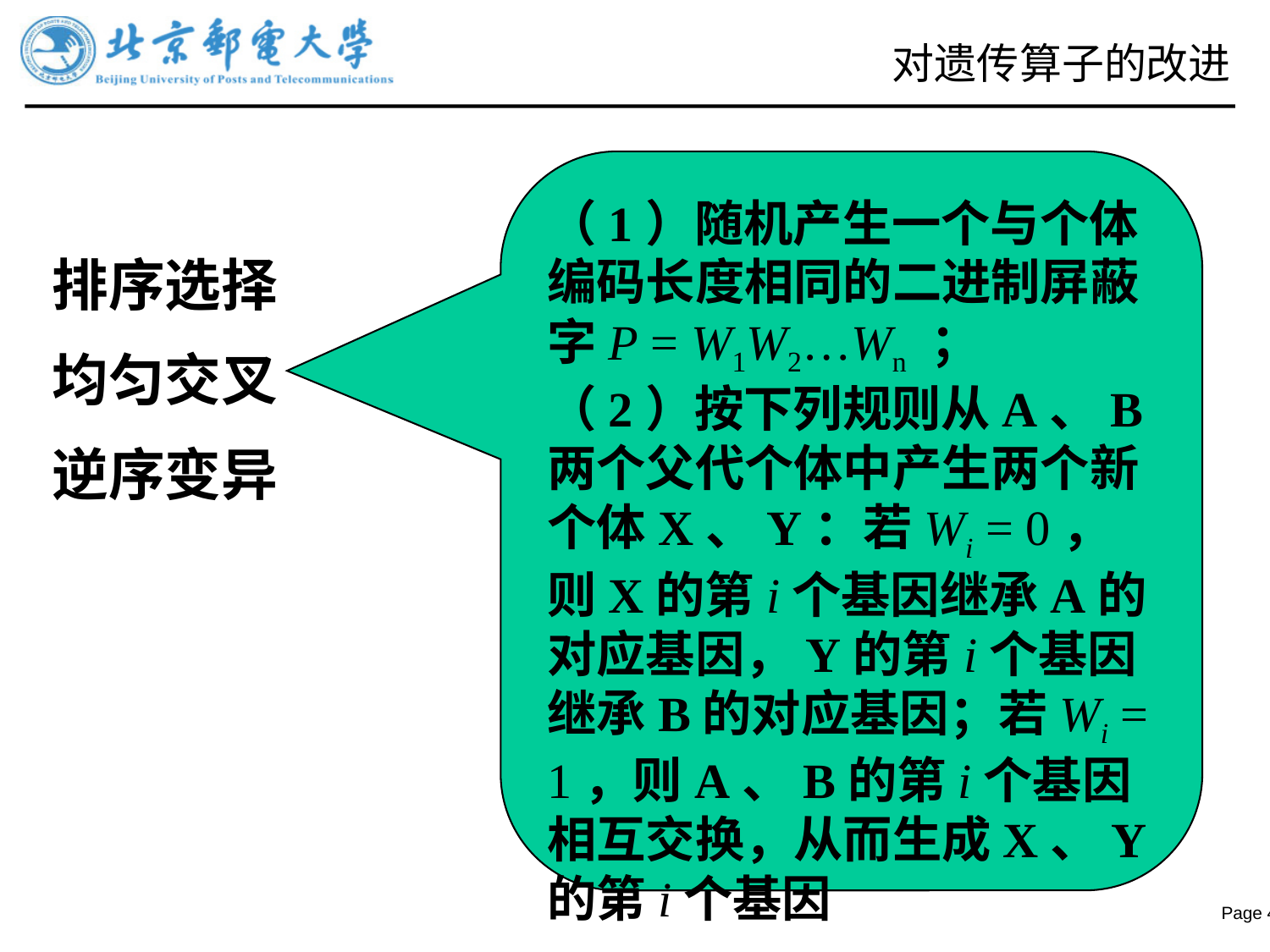

# 对遗传算子的改进
（1）随机产生一个与个体编码长度相同的二进制屏蔽字P = W1W2…Wn ；
（2）按下列规则从A、B两个父代个体中产生两个新个体X、Y：若Wi = 0，则X的第i个基因继承A的对应基因，Y的第i个基因继承B的对应基因；若Wi = 1，则A、B的第i个基因相互交换，从而生成X、Y的第i个基因
排序选择
均匀交叉
逆序变异